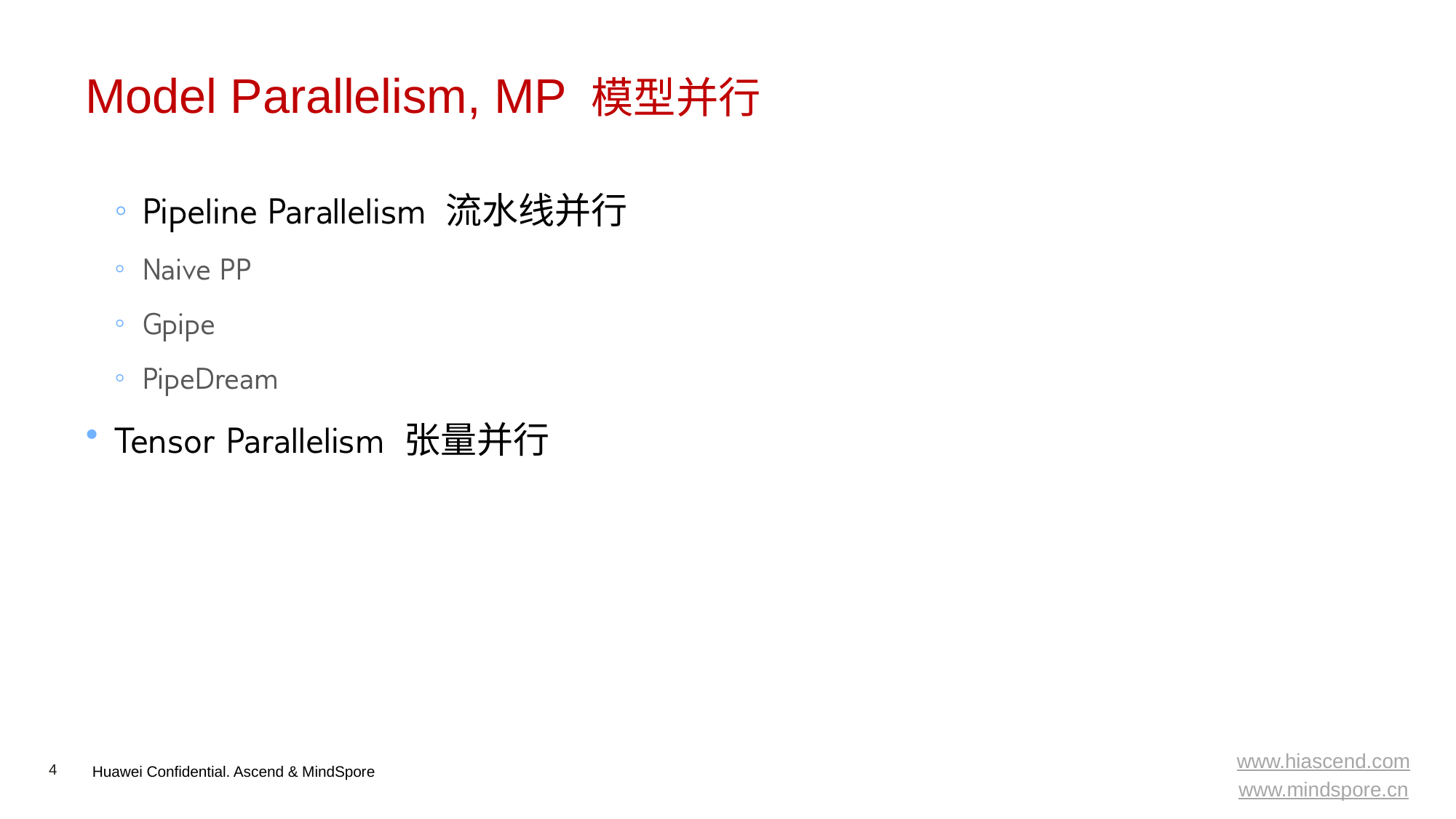

# Model Parallelism, MP 模型并行

Pipeline Parallelism 流水线并行
Naive PP
Gpipe
PipeDream
Tensor Parallelism 张量并行